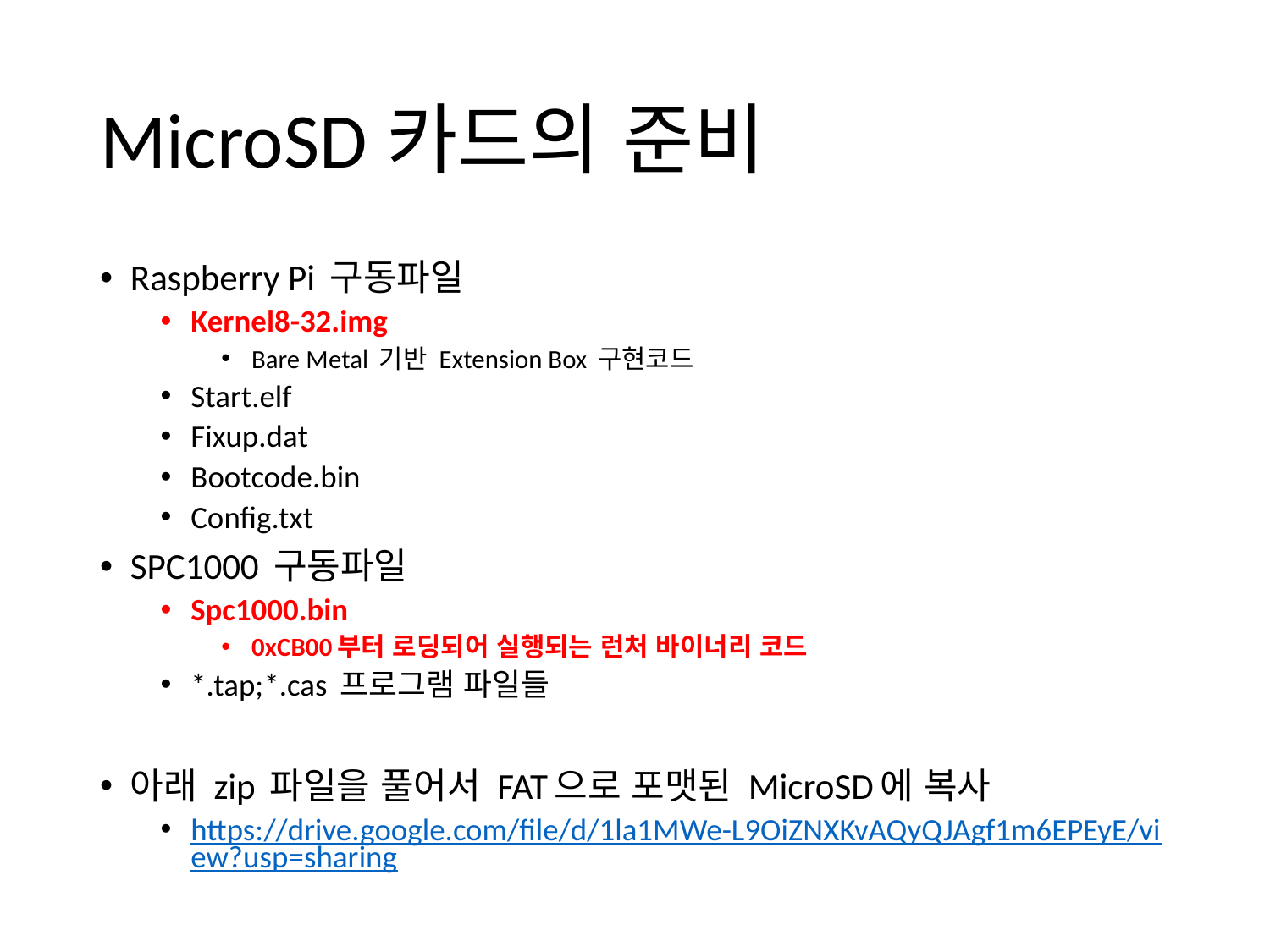

# MicroSD카드의 준비
Raspberry Pi 구동파일
Kernel8-32.img
Bare Metal 기반 Extension Box 구현코드
Start.elf
Fixup.dat
Bootcode.bin
Config.txt
SPC1000 구동파일
Spc1000.bin
0xCB00부터 로딩되어 실행되는 런처 바이너리 코드
*.tap;*.cas 프로그램 파일들

아래 zip 파일을 풀어서 FAT으로 포맷된 MicroSD에 복사
https://drive.google.com/file/d/1la1MWe-L9OiZNXKvAQyQJAgf1m6EPEyE/view?usp=sharing